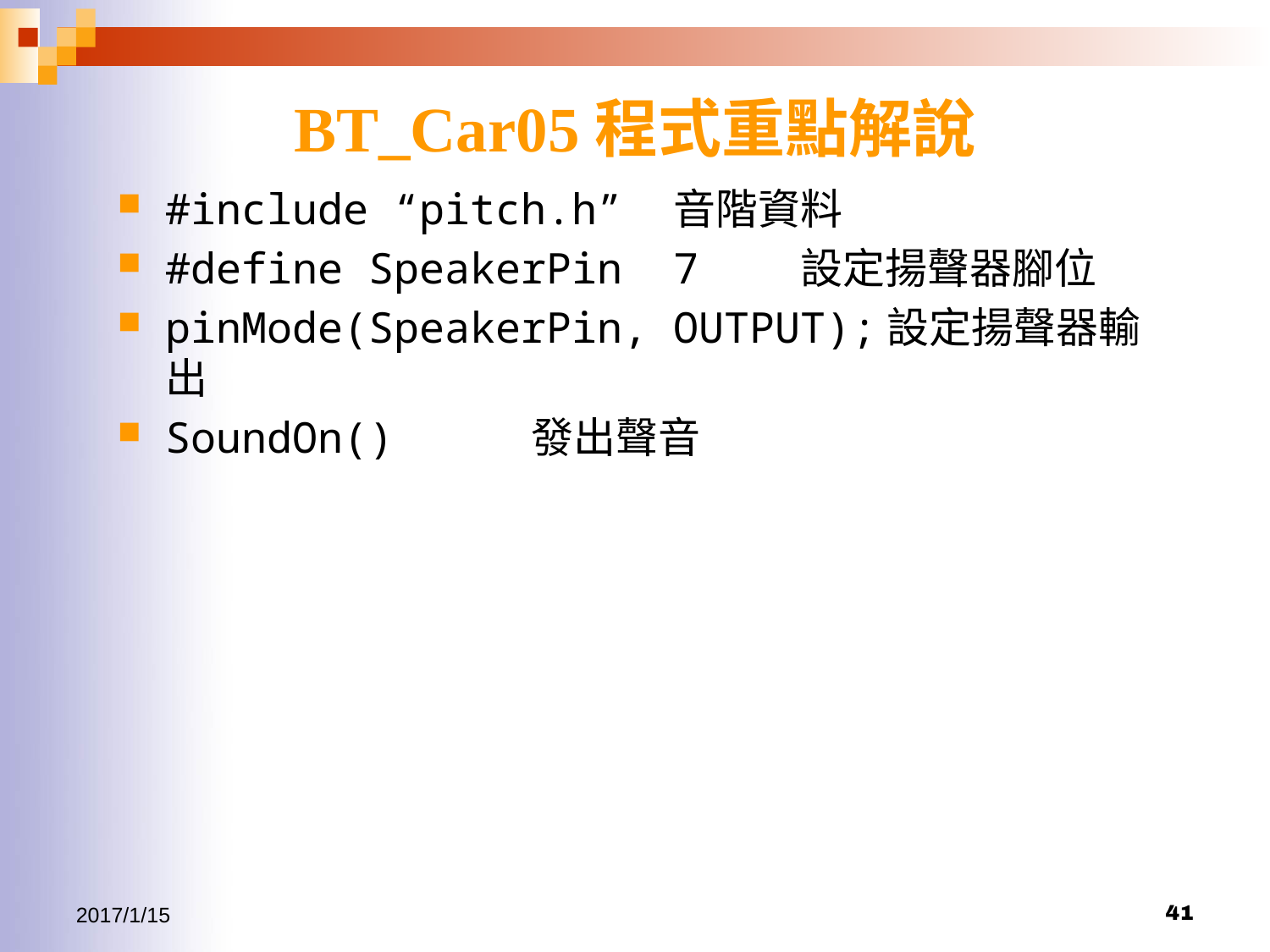

# BT_Car05程式重點解說
#include “pitch.h”	音階資料
#define SpeakerPin  7 	設定揚聲器腳位
pinMode(SpeakerPin, OUTPUT);設定揚聲器輸出
SoundOn()     發出聲音
2017/1/15
41